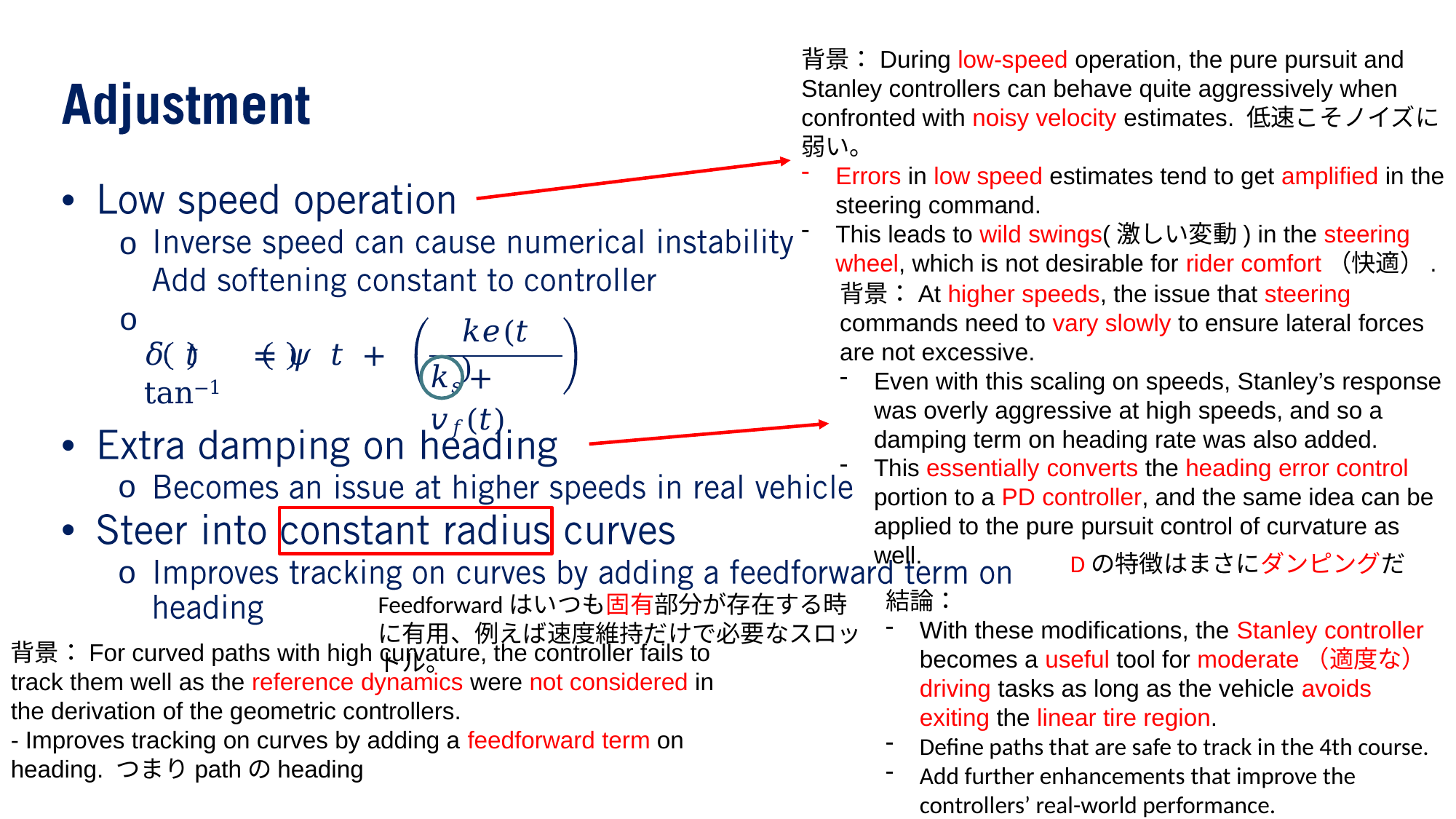

背景：During low-speed operation, the pure pursuit and Stanley controllers can behave quite aggressively when confronted with noisy velocity estimates. 低速こそノイズに弱い。
Errors in low speed estimates tend to get amplified in the steering command.
This leads to wild swings(激しい変動) in the steering wheel, which is not desirable for rider comfort（快適）.

•
o  o

背景：At higher speeds, the issue that steering commands need to vary slowly to ensure lateral forces are not excessive.
Even with this scaling on speeds, Stanley’s response was overly aggressive at high speeds, and so a damping term on heading rate was also added.
This essentially converts the heading error control portion to a PD controller, and the same idea can be applied to the pure pursuit control of curvature as well.
𝑘𝑒(𝑡)

𝛿  𝑡	= 𝜓 𝑡	+ tan−1

𝑘𝑠 + 𝑣𝑓(𝑡)

•
o
•
o

Dの特徴はまさにダンピングだ

結論：
With these modifications, the Stanley controller becomes a useful tool for moderate（適度な） driving tasks as long as the vehicle avoids exiting the linear tire region.
Define paths that are safe to track in the 4th course.
Add further enhancements that improve the controllers’ real-world performance.
Feedforwardはいつも固有部分が存在する時に有用、例えば速度維持だけで必要なスロットル。

背景：For curved paths with high curvature, the controller fails to track them well as the reference dynamics were not considered in the derivation of the geometric controllers.
- Improves tracking on curves by adding a feedforward term on heading. つまりpathのheading